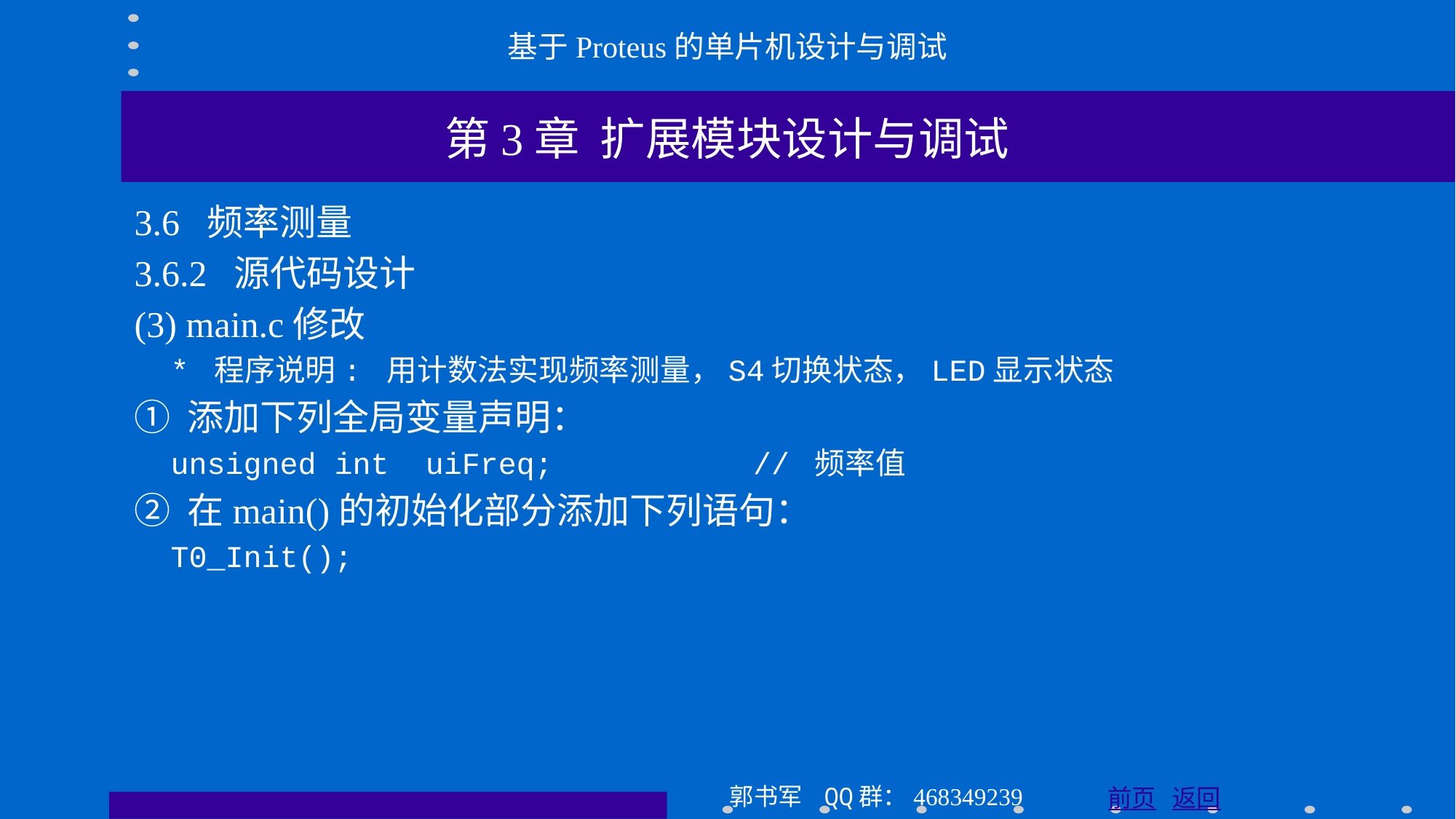

基于Proteus的单片机设计与调试
第3章  扩展模块设计与调试
3.6  频率测量
3.6.2  源代码设计
(3) main.c修改
  * 程序说明: 用计数法实现频率测量，S4切换状态，LED显示状态
① 添加下列全局变量声明：
  unsigned int  uiFreq;           // 频率值
② 在main()的初始化部分添加下列语句：
  T0_Init();

郭书军   QQ群：468349239
前页   返回